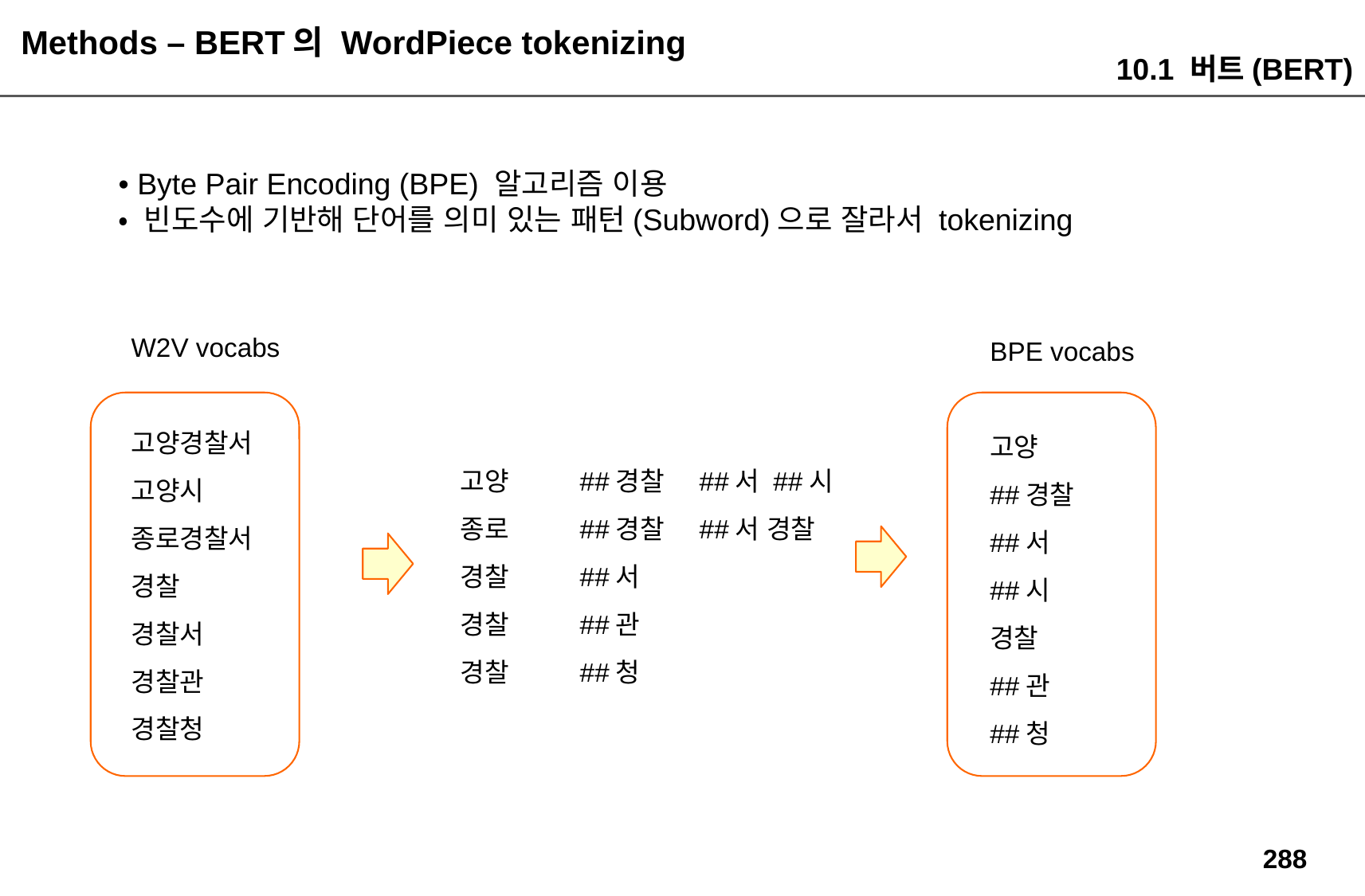

Methods – BERT의 WordPiece tokenizing
10.1 버트(BERT)
• Byte Pair Encoding (BPE) 알고리즘 이용
• 빈도수에 기반해 단어를 의미 있는 패턴(Subword)으로 잘라서 tokenizing

W2V vocabs

고양경찰서 고양시
종로경찰서 경찰
경찰서
경찰관
경찰청
BPE vocabs

고양
##경찰
##서
##시
경찰
##관
##청

고양	##경찰	##서 ##시
종로	##경찰	##서 경찰
경찰	##서
경찰	##관
경찰	##청